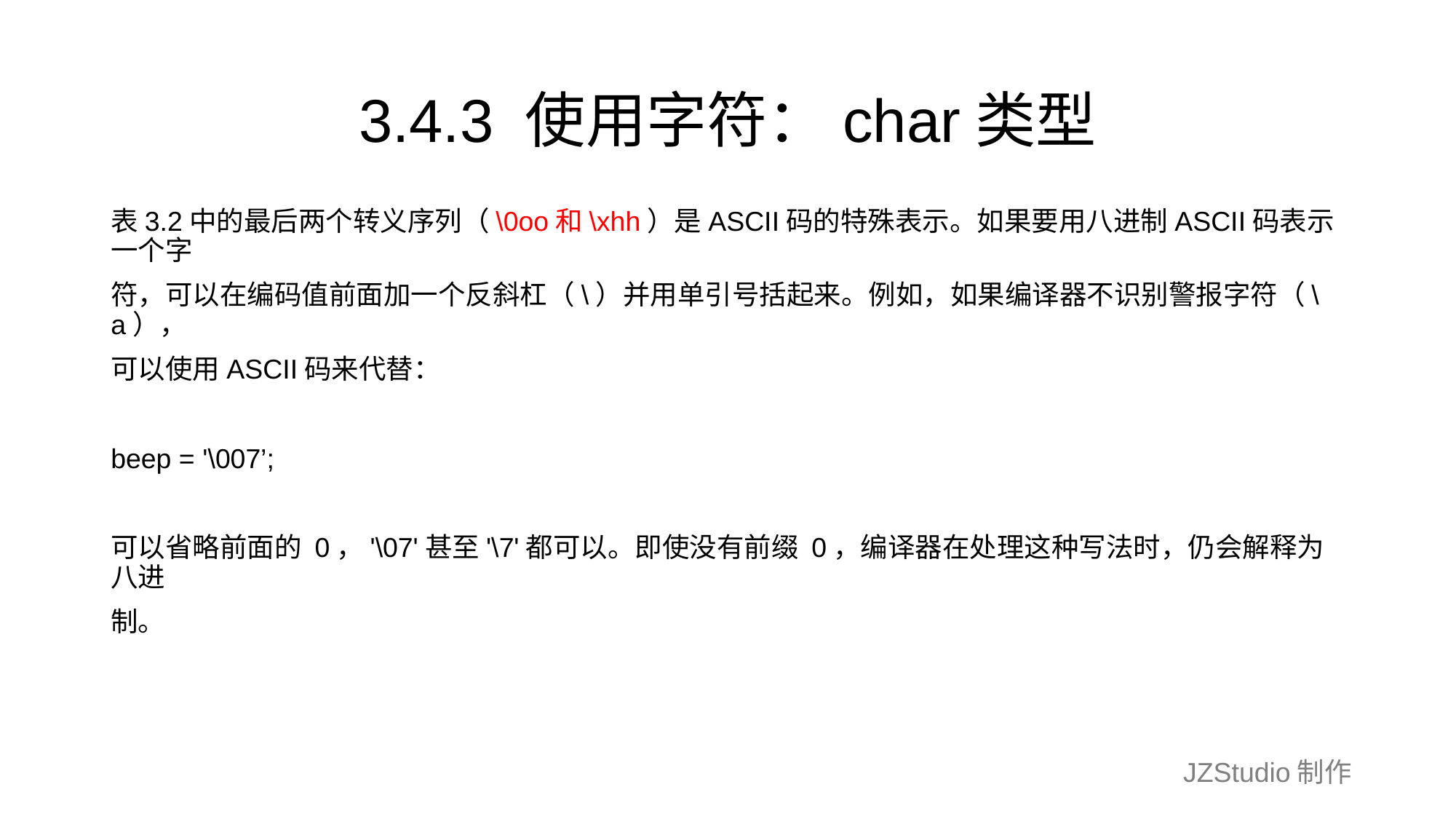

# 3.4.3 使用字符：char类型
表3.2中的最后两个转义序列（\0oo和\xhh）是ASCII码的特殊表示。如果要用八进制ASCII码表示一个字
符，可以在编码值前面加一个反斜杠（\）并用单引号括起来。例如，如果编译器不识别警报字符（\a），
可以使用ASCII码来代替：

beep = '\007’;

可以省略前面的 0，'\07'甚至'\7'都可以。即使没有前缀 0，编译器在处理这种写法时，仍会解释为八进
制。